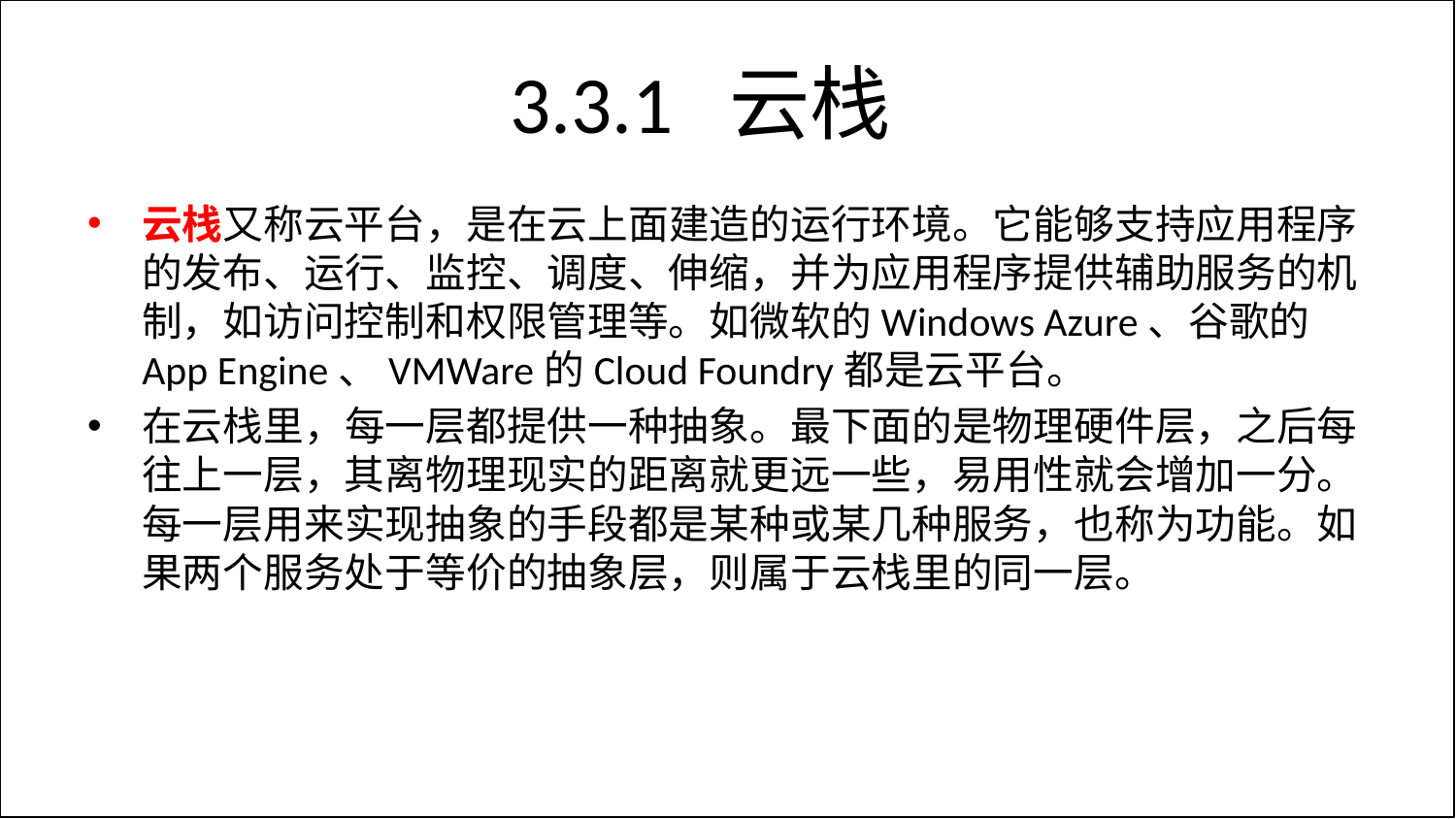

# 3.3.1  云栈
云栈又称云平台，是在云上面建造的运行环境。它能够支持应用程序的发布、运行、监控、调度、伸缩，并为应用程序提供辅助服务的机制，如访问控制和权限管理等。如微软的Windows Azure、谷歌的App Engine、VMWare的Cloud Foundry都是云平台。
在云栈里，每一层都提供一种抽象。最下面的是物理硬件层，之后每往上一层，其离物理现实的距离就更远一些，易用性就会增加一分。每一层用来实现抽象的手段都是某种或某几种服务，也称为功能。如果两个服务处于等价的抽象层，则属于云栈里的同一层。